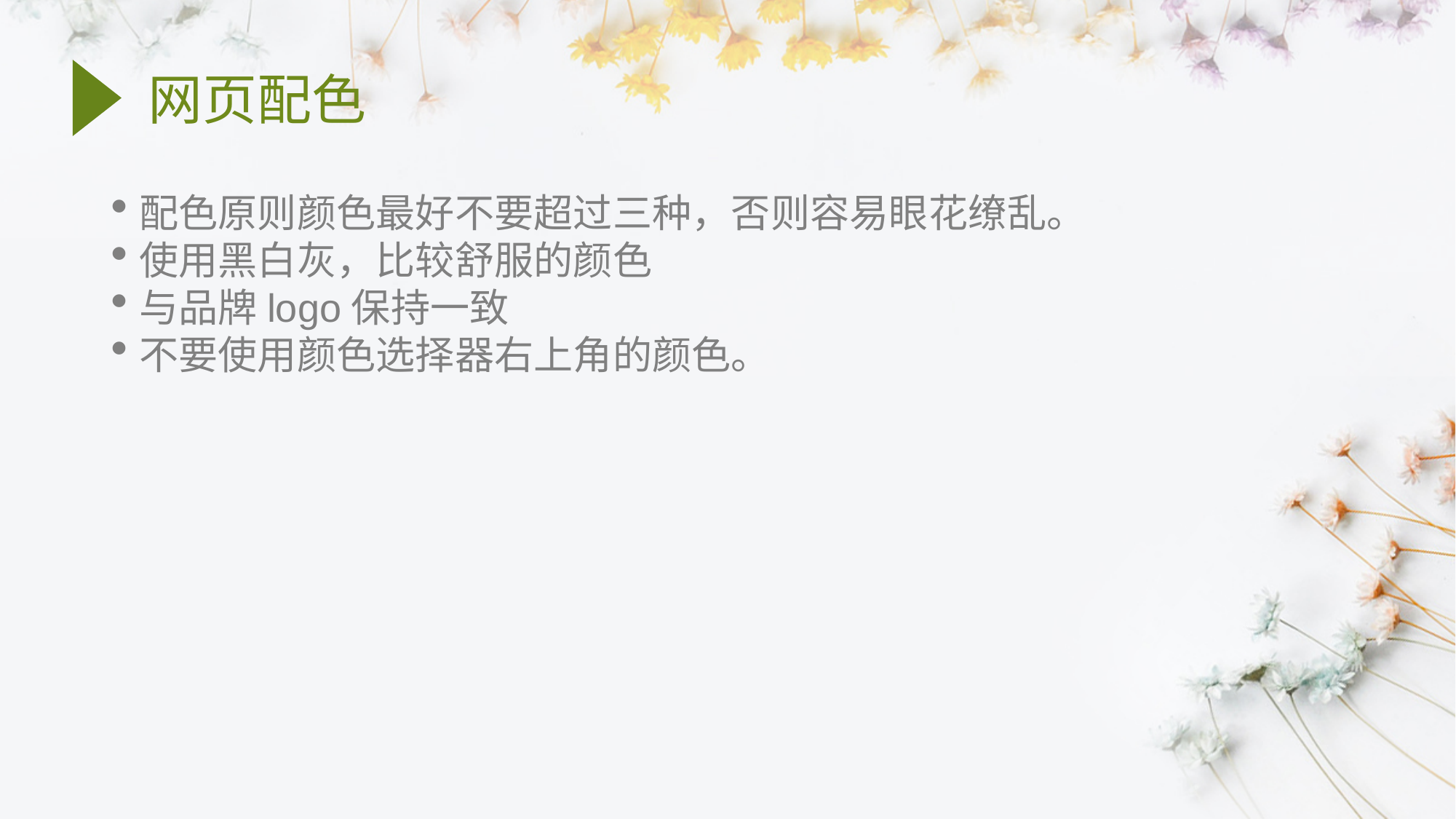

# 网页配色
配色原则颜色最好不要超过三种，否则容易眼花缭乱。
使用黑白灰，比较舒服的颜色
与品牌logo保持一致
不要使用颜色选择器右上角的颜色。